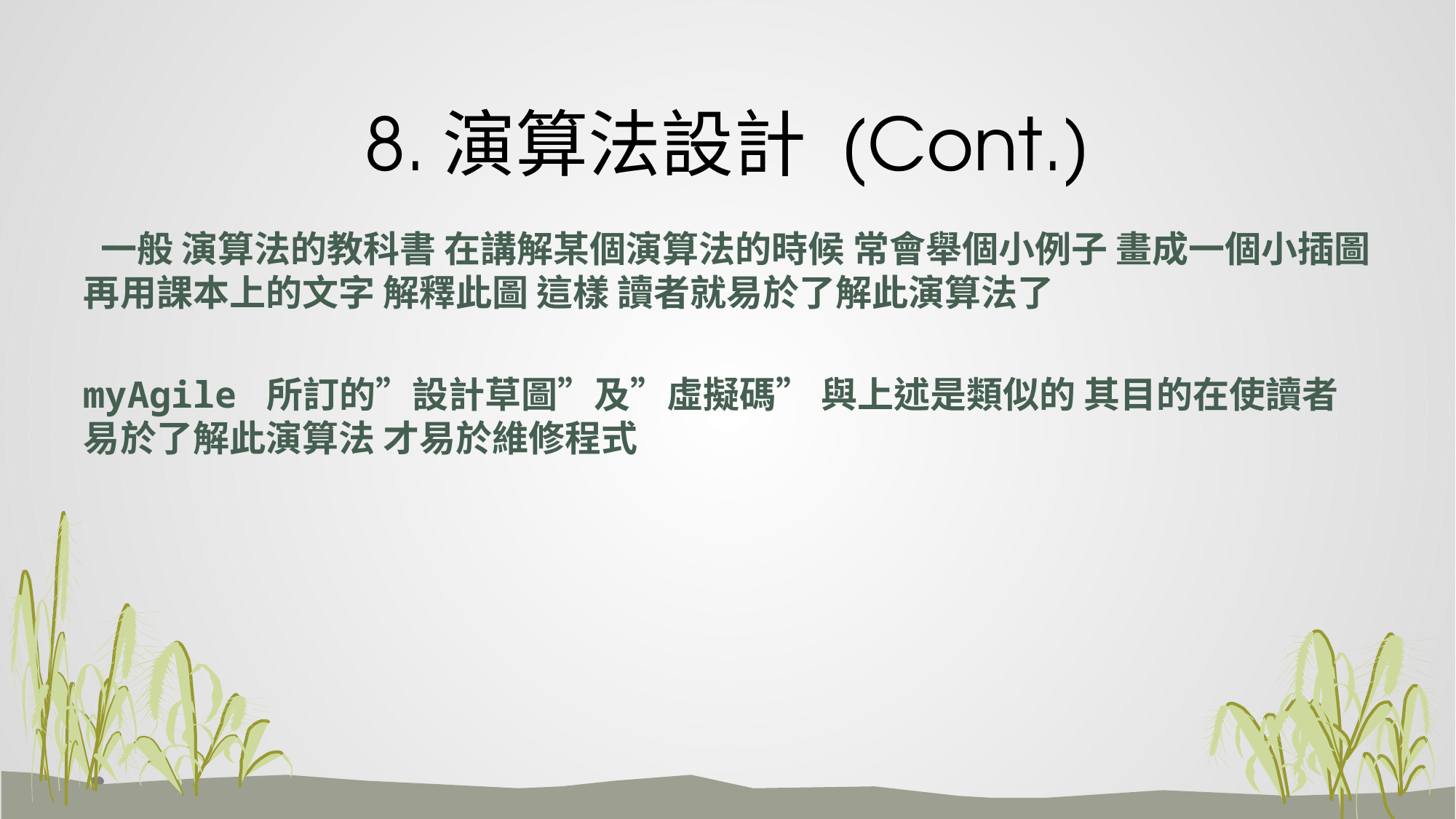

# 8.演算法設計 (Cont.)
 一般 演算法的教科書 在講解某個演算法的時候 常會舉個小例子 畫成一個小插圖 再用課本上的文字 解釋此圖 這樣 讀者就易於了解此演算法了

myAgile 所訂的”設計草圖”及”虛擬碼” 與上述是類似的 其目的在使讀者易於了解此演算法 才易於維修程式